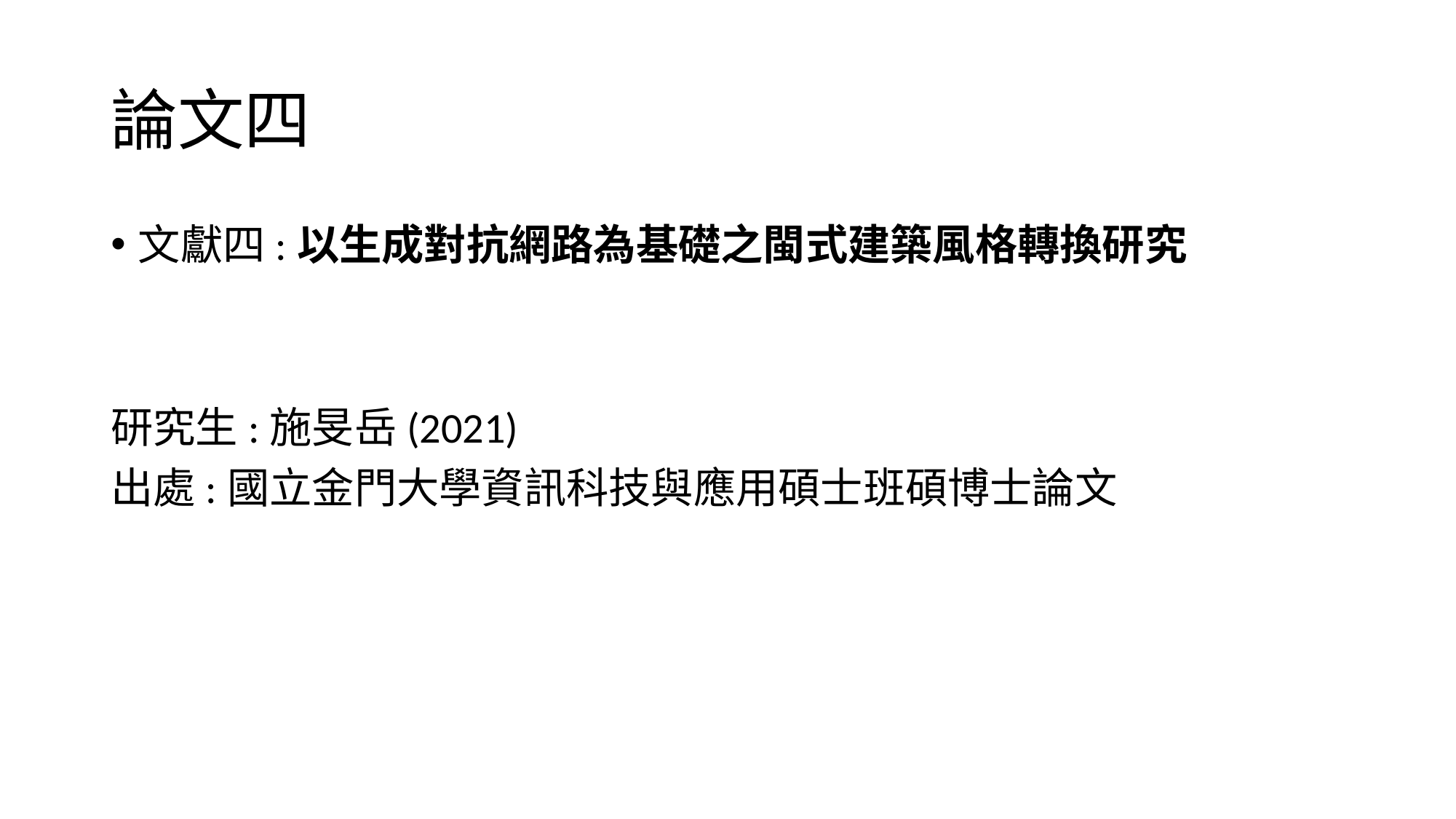

# 論文四
文獻四:以生成對抗網路為基礎之閩式建築風格轉換研究

研究生:施旻岳(2021)
出處:國立金門大學資訊科技與應用碩士班碩博士論文